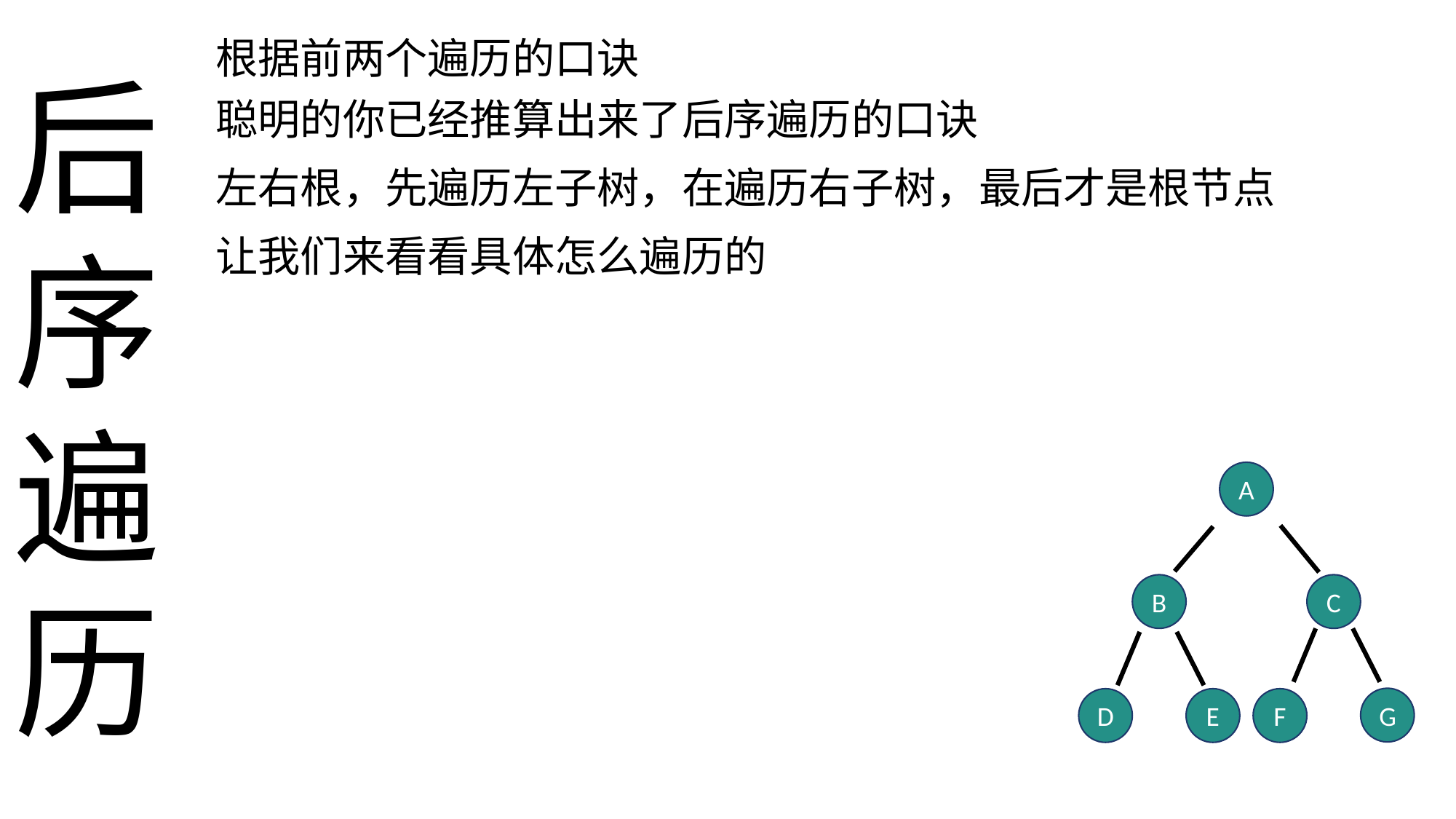

根据前两个遍历的口诀
后
序
遍
历
聪明的你已经推算出来了后序遍历的口诀
左右根，先遍历左子树，在遍历右子树，最后才是根节点
让我们来看看具体怎么遍历的
A
B
C
G
D
E
F